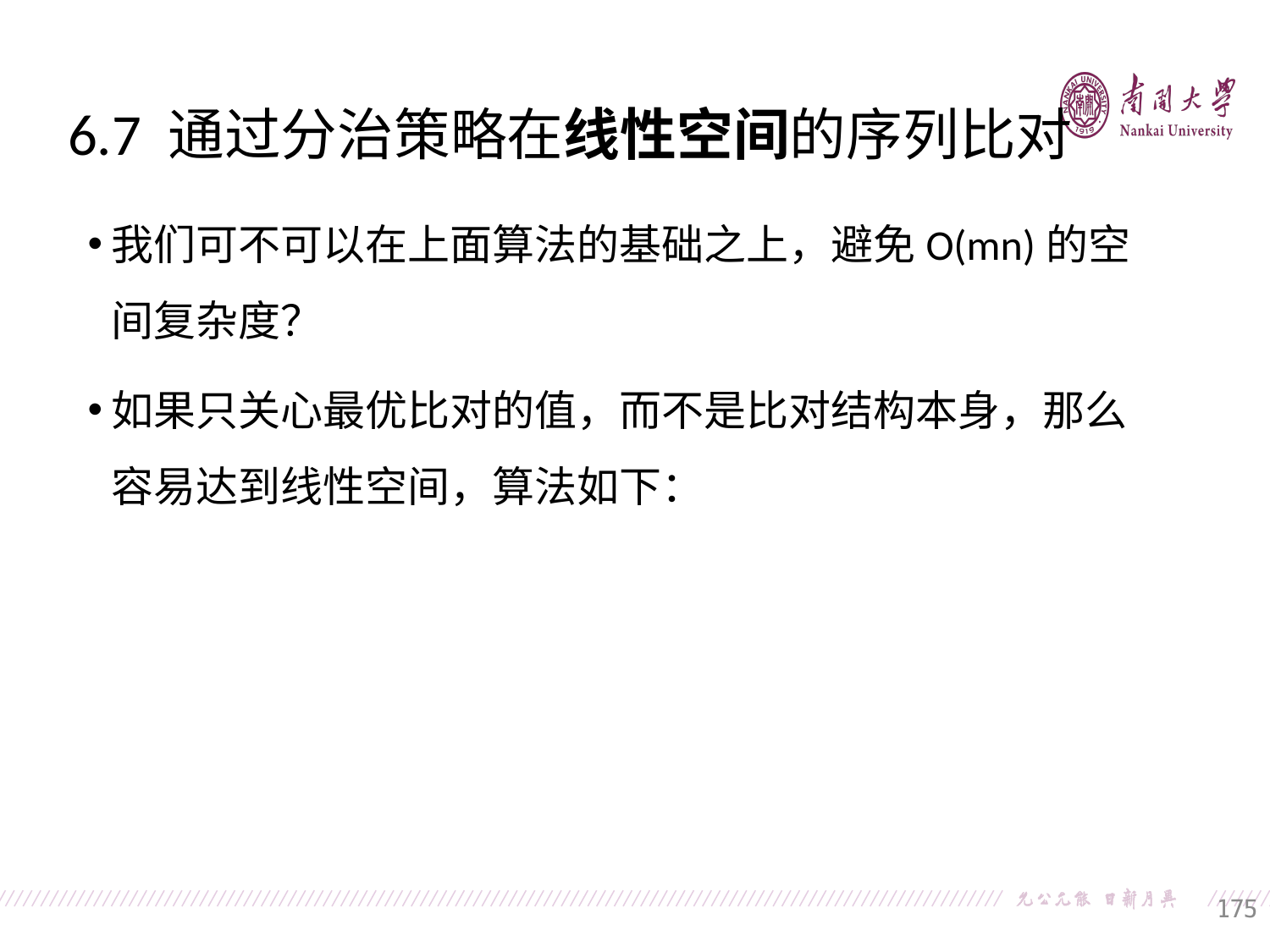

6.7 通过分治策略在线性空间的序列比对
我们可不可以在上面算法的基础之上，避免O(mn)的空间复杂度？
如果只关心最优比对的值，而不是比对结构本身，那么容易达到线性空间，算法如下：
175